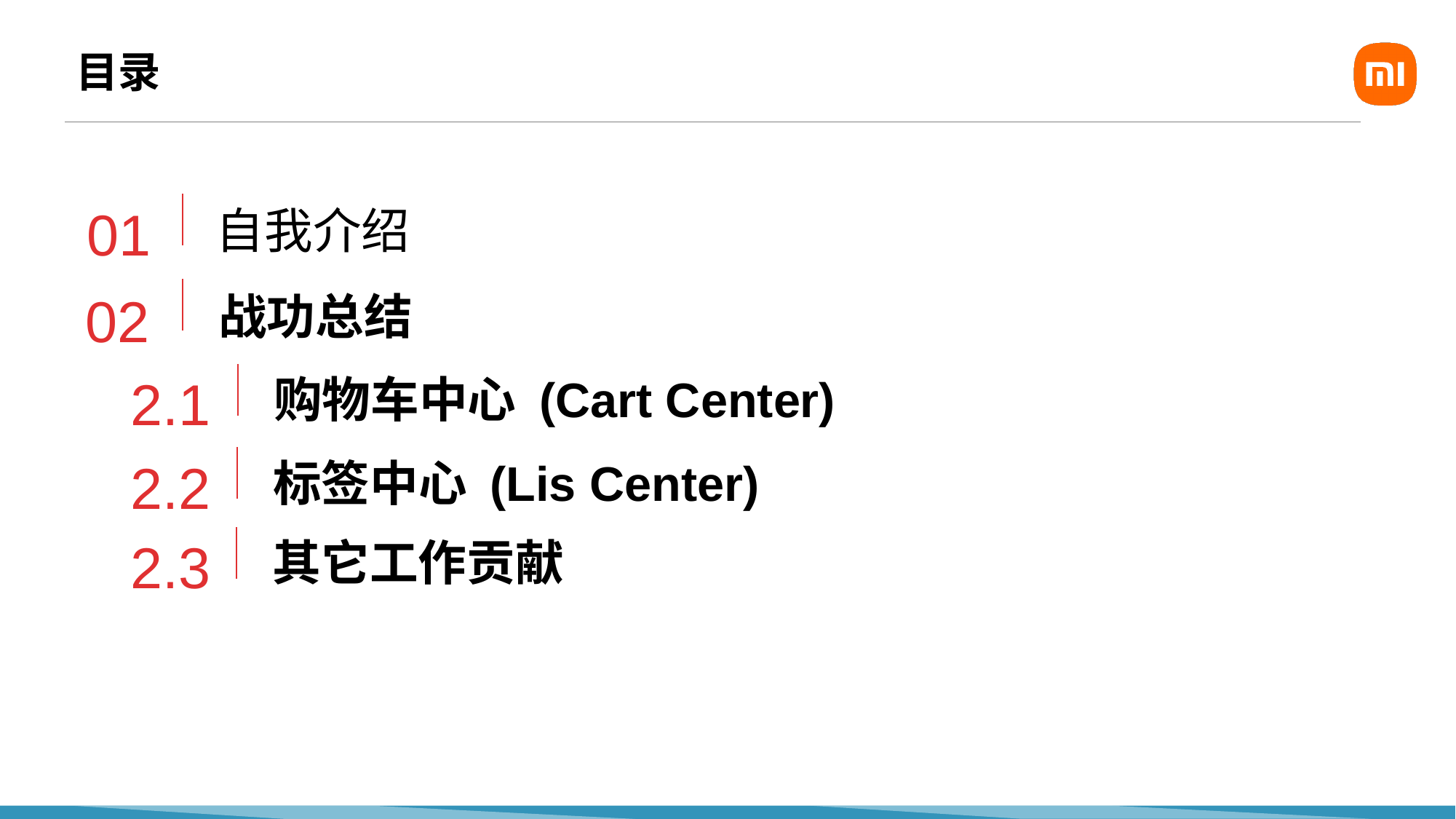

# 目录
01
自我介绍

02
战功总结

2.1
购物车中心 (Cart Center)
2.2
标签中心 (Lis Center)
2.3
其它工作贡献